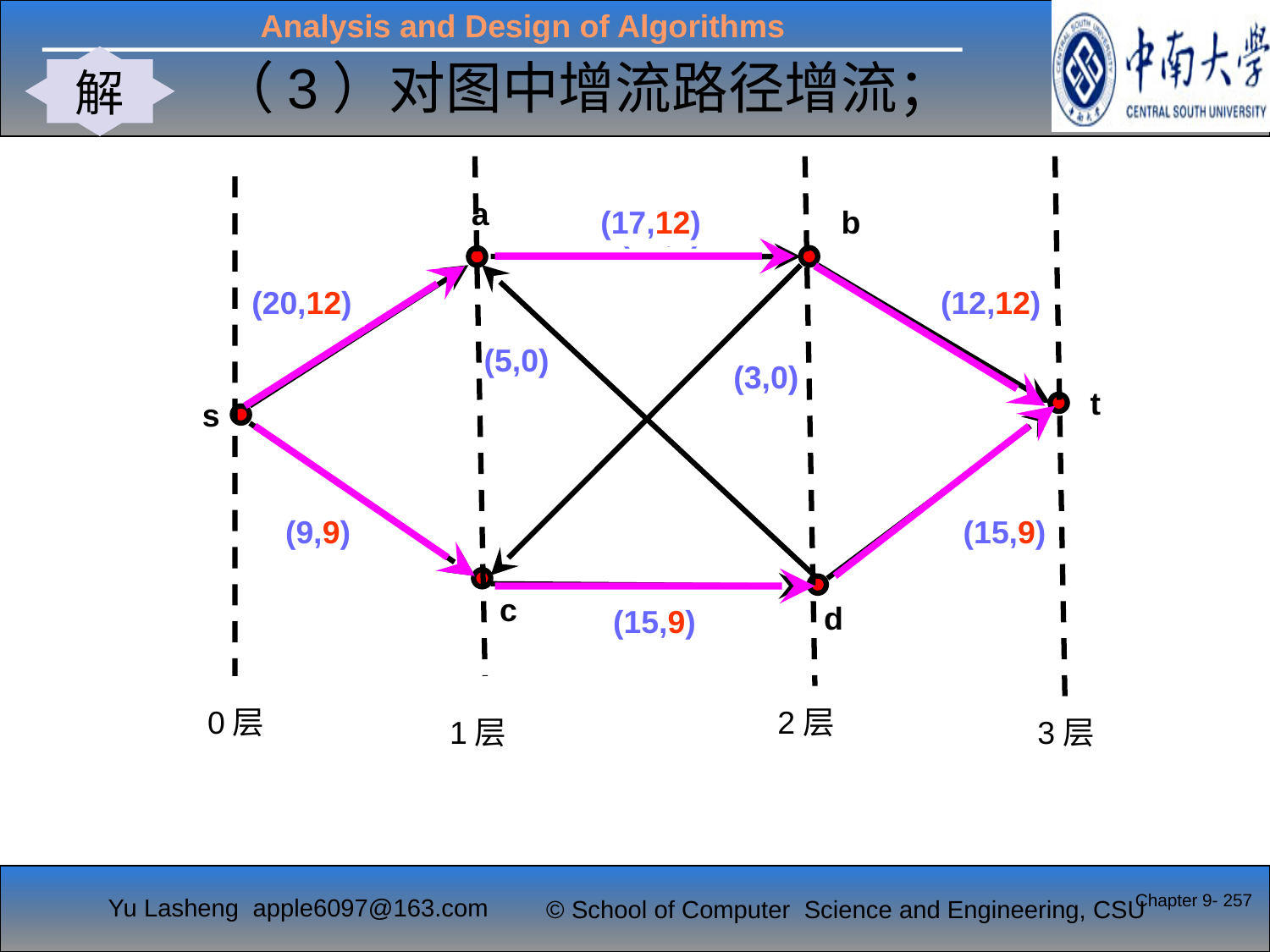

解
（3）对图中增流路径增流；
#

a
b
(17,0)

(20,0)
(12,0)
(5,0)
(3,0)
t
s

(15,0)
(9,0)

c

(15,0)
d
0层
2层
1层
3层
(17,12)
(20,12)
(12,12)

(9,9)
(15,9)
(15,9)

Chapter 9- 257